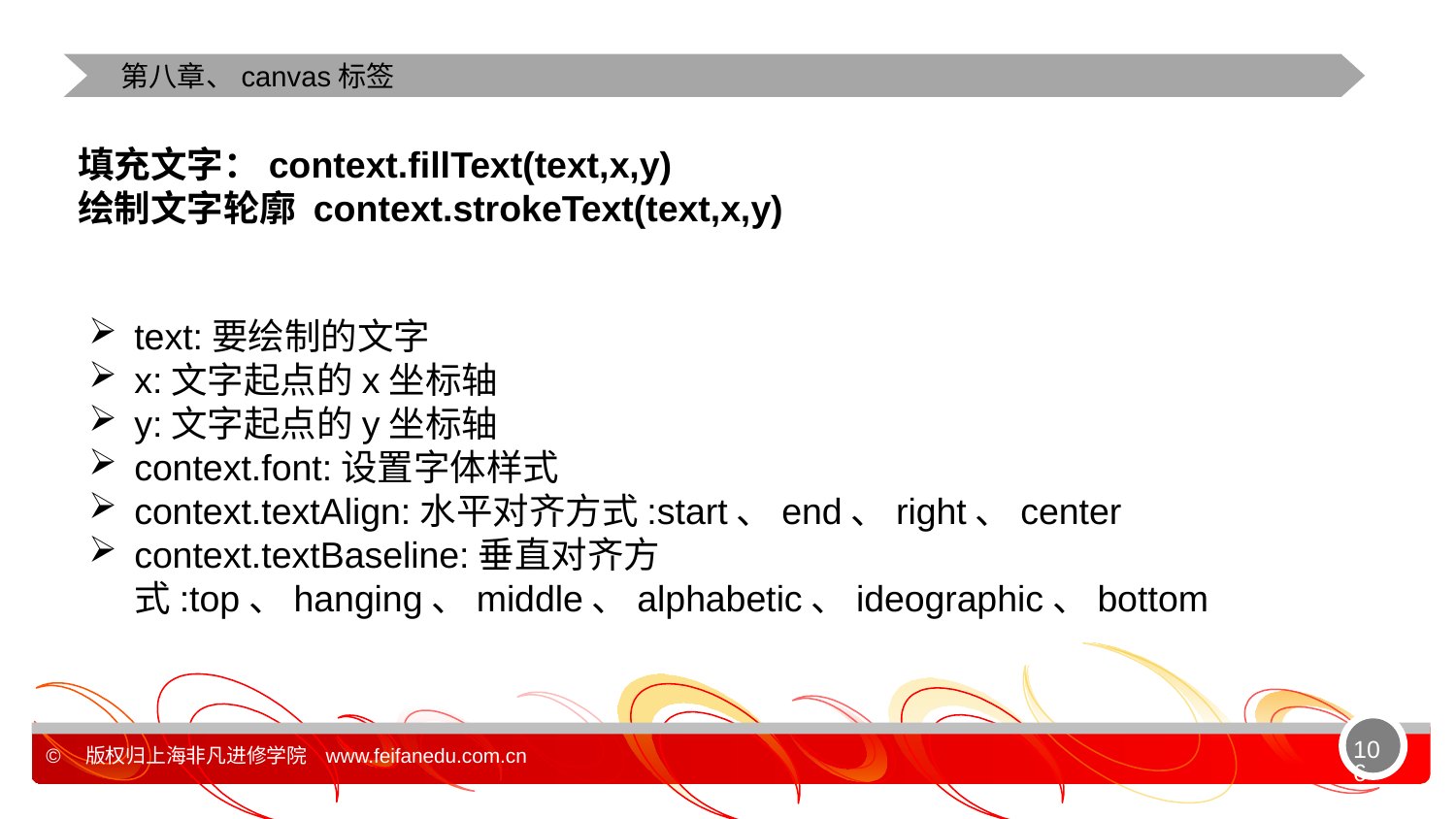

第八章、canvas标签

填充文字：context.fillText(text,x,y)
绘制文字轮廓 context.strokeText(text,x,y)
text:要绘制的文字
x:文字起点的x坐标轴
y:文字起点的y坐标轴
context.font:设置字体样式
context.textAlign:水平对齐方式:start、end、right、center
context.textBaseline:垂直对齐方式:top、hanging、middle、alphabetic、ideographic、bottom
106